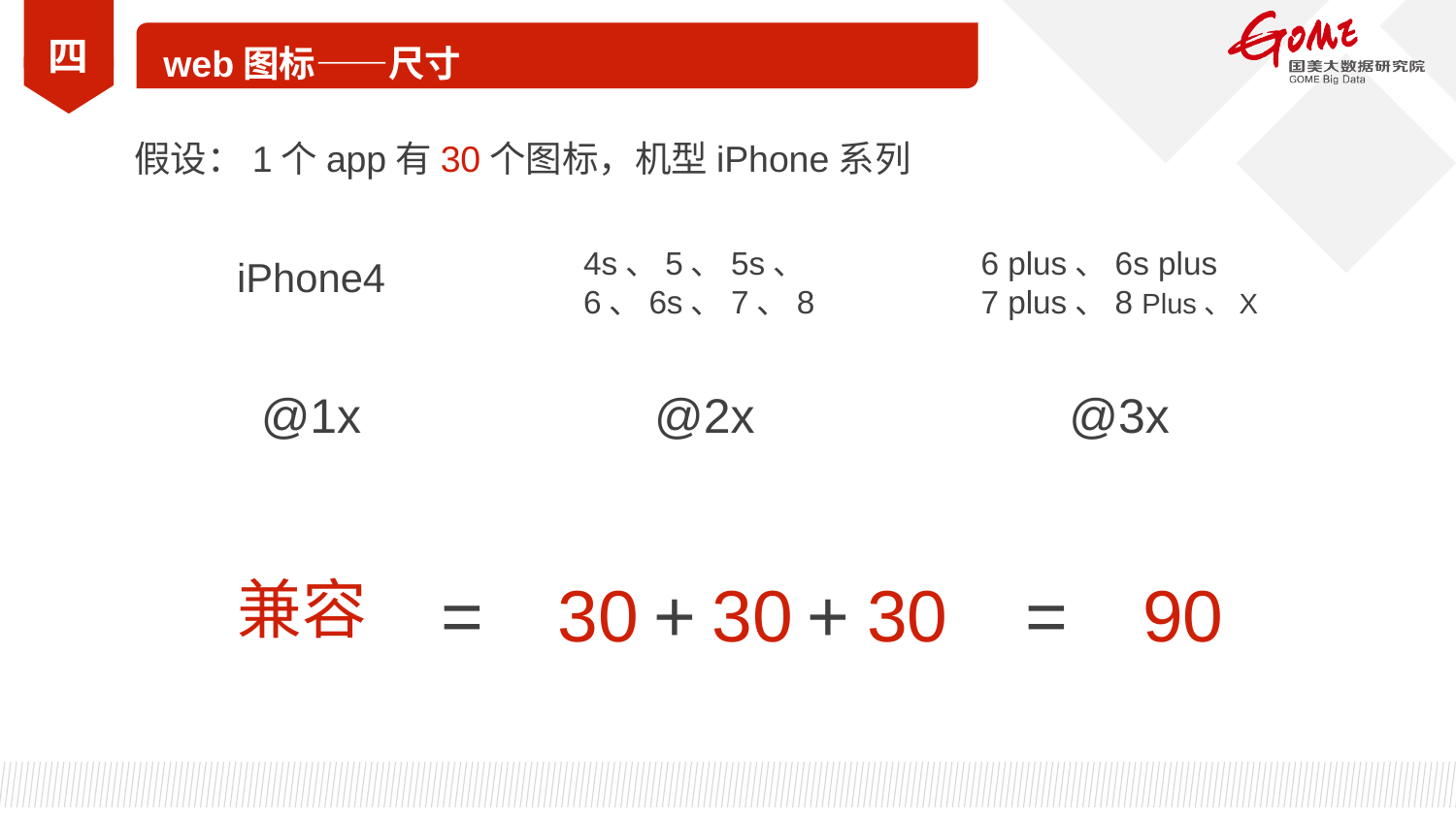

四
web图标——尺寸
假设：1个app有30个图标，机型iPhone系列
4s、5、5s、
6、6s、7、8
6 plus、6s plus
7 plus、8 Plus、X
iPhone4
@1x
@2x
@3x
兼容
=
30
+
30
+
30
=
90